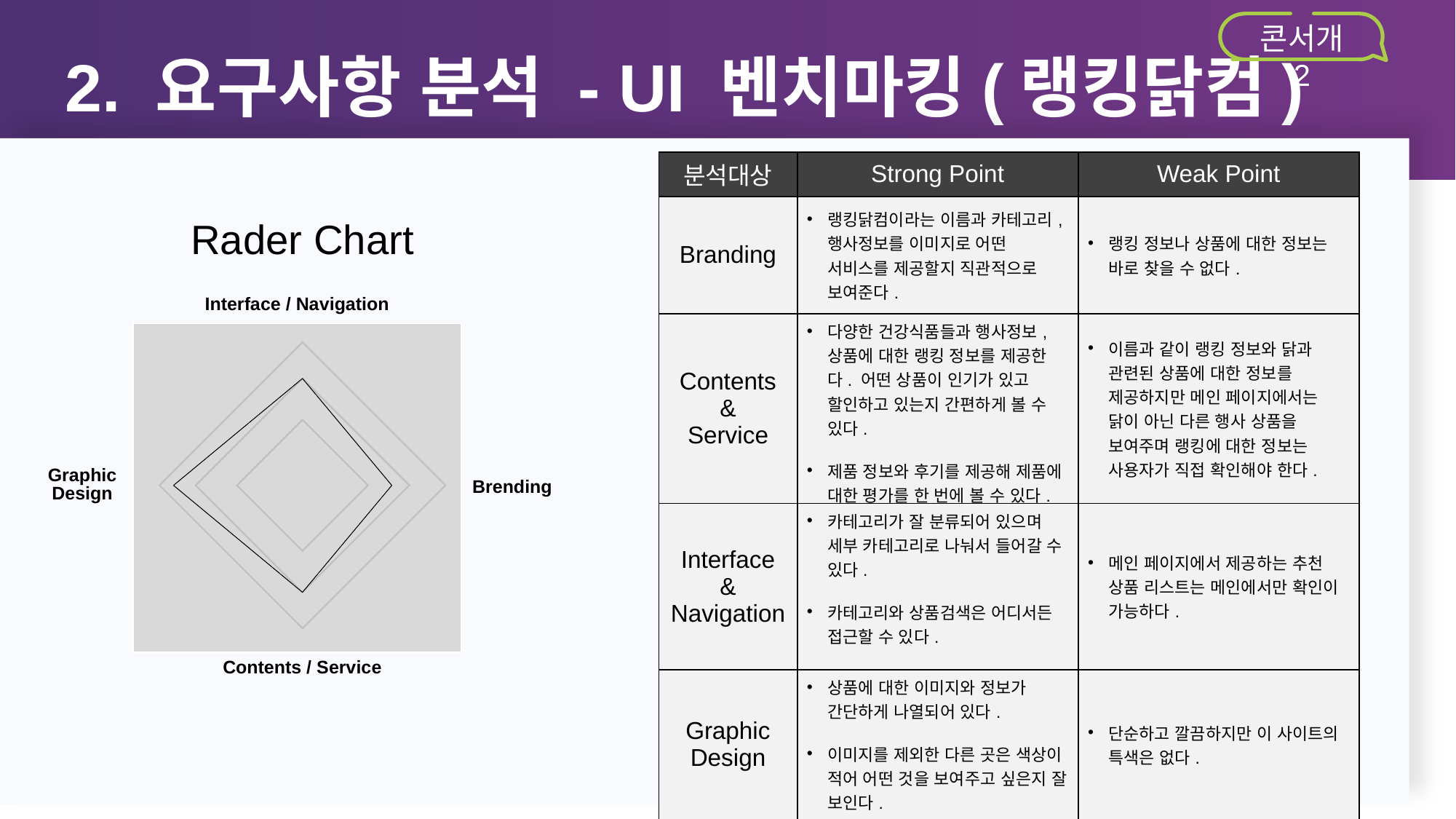

2. 요구사항 분석 - UI 벤치마킹(랭킹닭컴)

콘서개 2

| 분석대상 | Strong Point | Weak Point |
| --- | --- | --- |
| Branding | 랭킹닭컴이라는 이름과 카테고리, 행사정보를 이미지로 어떤 서비스를 제공할지 직관적으로 보여준다. | 랭킹 정보나 상품에 대한 정보는 바로 찾을 수 없다. |
| Contents & Service | 다양한 건강식품들과 행사정보, 상품에 대한 랭킹 정보를 제공한다. 어떤 상품이 인기가 있고 할인하고 있는지 간편하게 볼 수 있다. 제품 정보와 후기를 제공해 제품에 대한 평가를 한 번에 볼 수 있다. | 이름과 같이 랭킹 정보와 닭과 관련된 상품에 대한 정보를 제공하지만 메인 페이지에서는 닭이 아닌 다른 행사 상품을 보여주며 랭킹에 대한 정보는 사용자가 직접 확인해야 한다. |
| Interface & Navigation | 카테고리가 잘 분류되어 있으며 세부 카테고리로 나눠서 들어갈 수 있다. 카테고리와 상품검색은 어디서든 접근할 수 있다. | 메인 페이지에서 제공하는 추천 상품 리스트는 메인에서만 확인이 가능하다. |
| Graphic Design | 상품에 대한 이미지와 정보가 간단하게 나열되어 있다. 이미지를 제외한 다른 곳은 색상이 적어 어떤 것을 보여주고 싶은지 잘 보인다. | 단순하고 깔끔하지만 이 사이트의 특색은 없다. |
Rader Chart
Interface / Navigation

Graphic
Design
Brending
Contents / Service